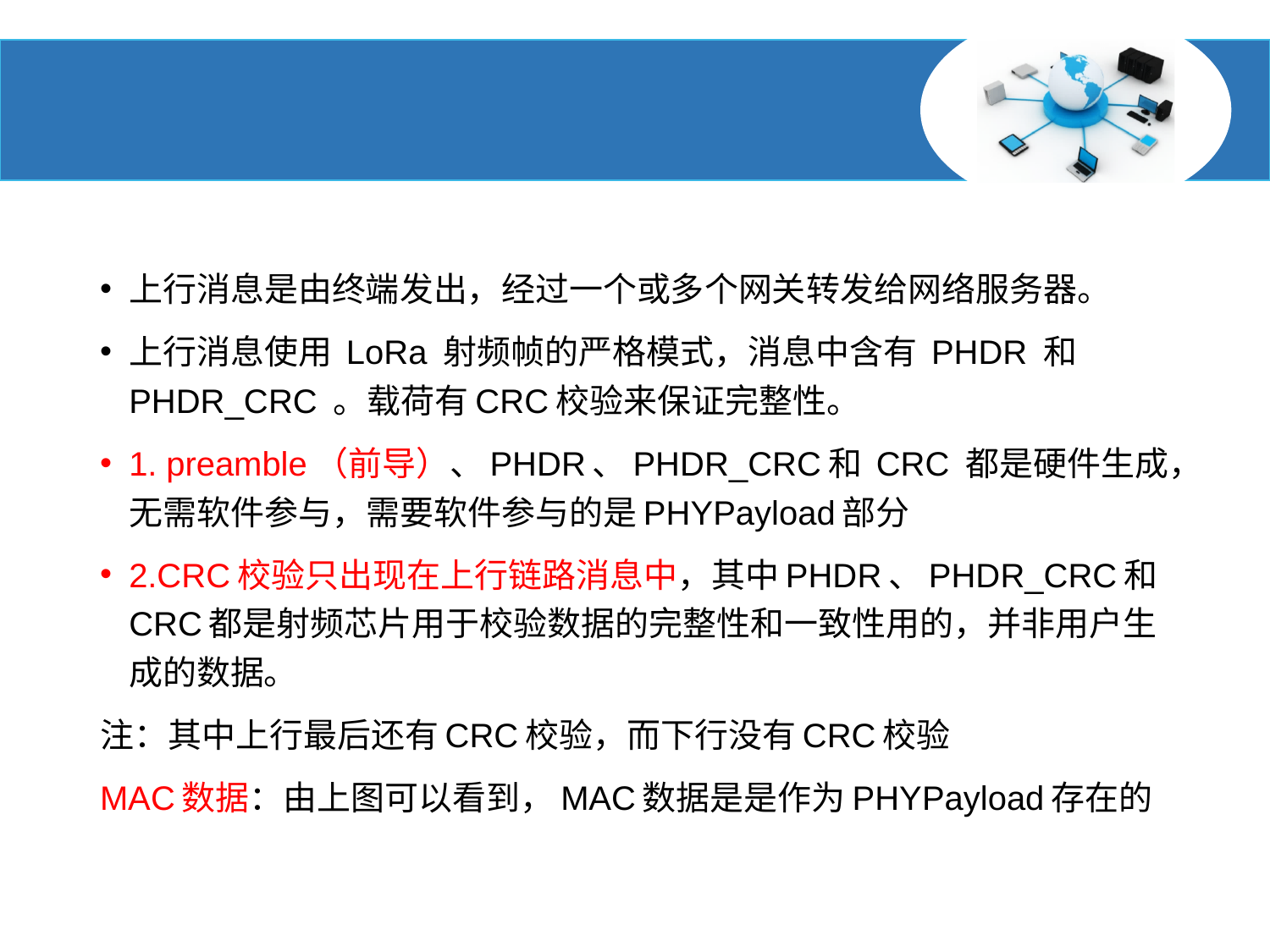

#

上行消息是由终端发出，经过一个或多个网关转发给网络服务器。
上行消息使用 LoRa 射频帧的严格模式，消息中含有 PHDR 和 PHDR_CRC 。载荷有CRC校验来保证完整性。
1. preamble（前导）、PHDR、PHDR_CRC和 CRC 都是硬件生成，无需软件参与，需要软件参与的是PHYPayload部分
2.CRC校验只出现在上行链路消息中，其中PHDR、PHDR_CRC和 CRC都是射频芯片用于校验数据的完整性和一致性用的，并非用户生成的数据。
注：其中上行最后还有CRC校验，而下行没有CRC校验
MAC数据：由上图可以看到，MAC数据是是作为PHYPayload存在的